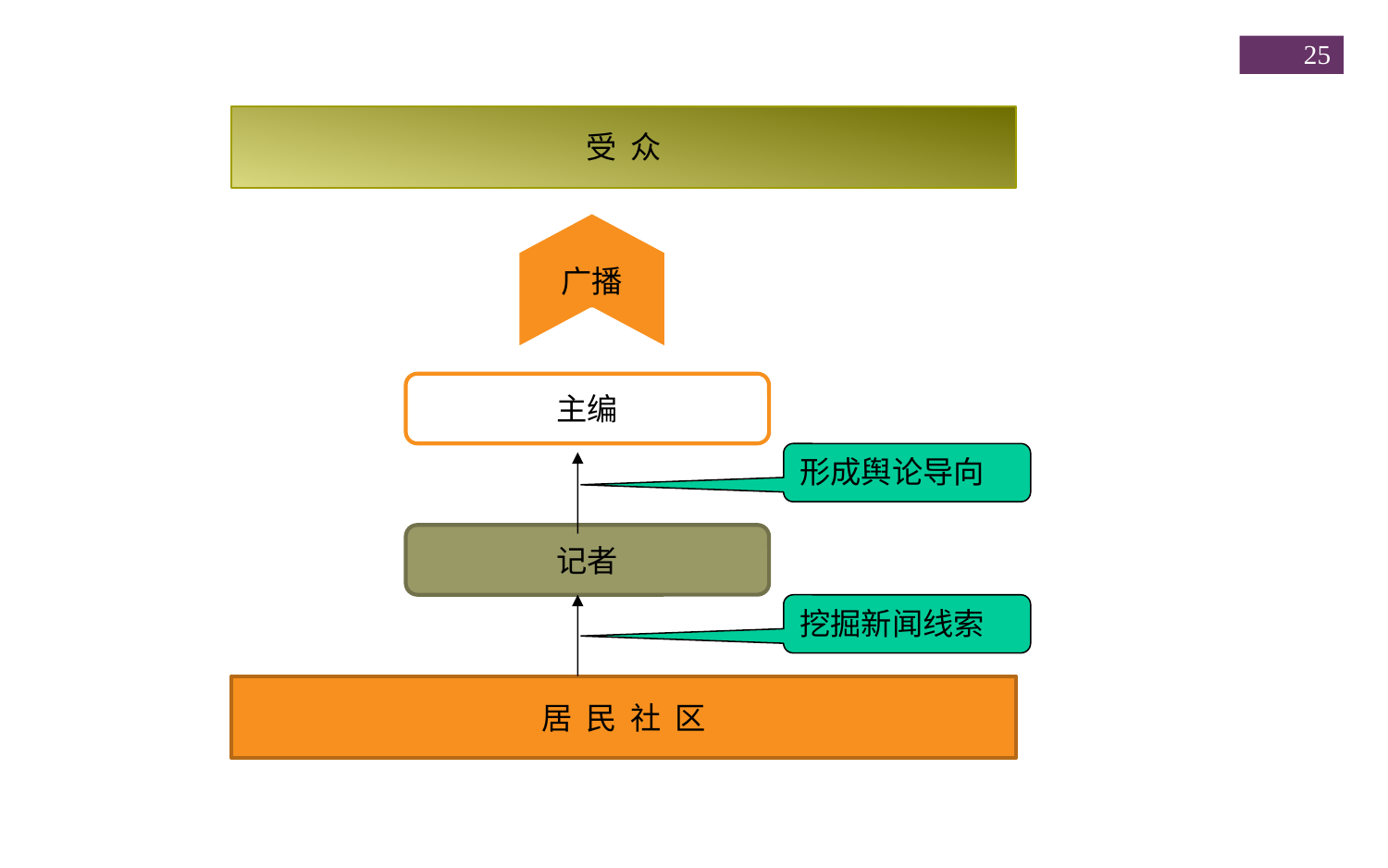

25
受  众
广播
主编
形成舆论导向
记者
挖掘新闻线索
居  民  社  区